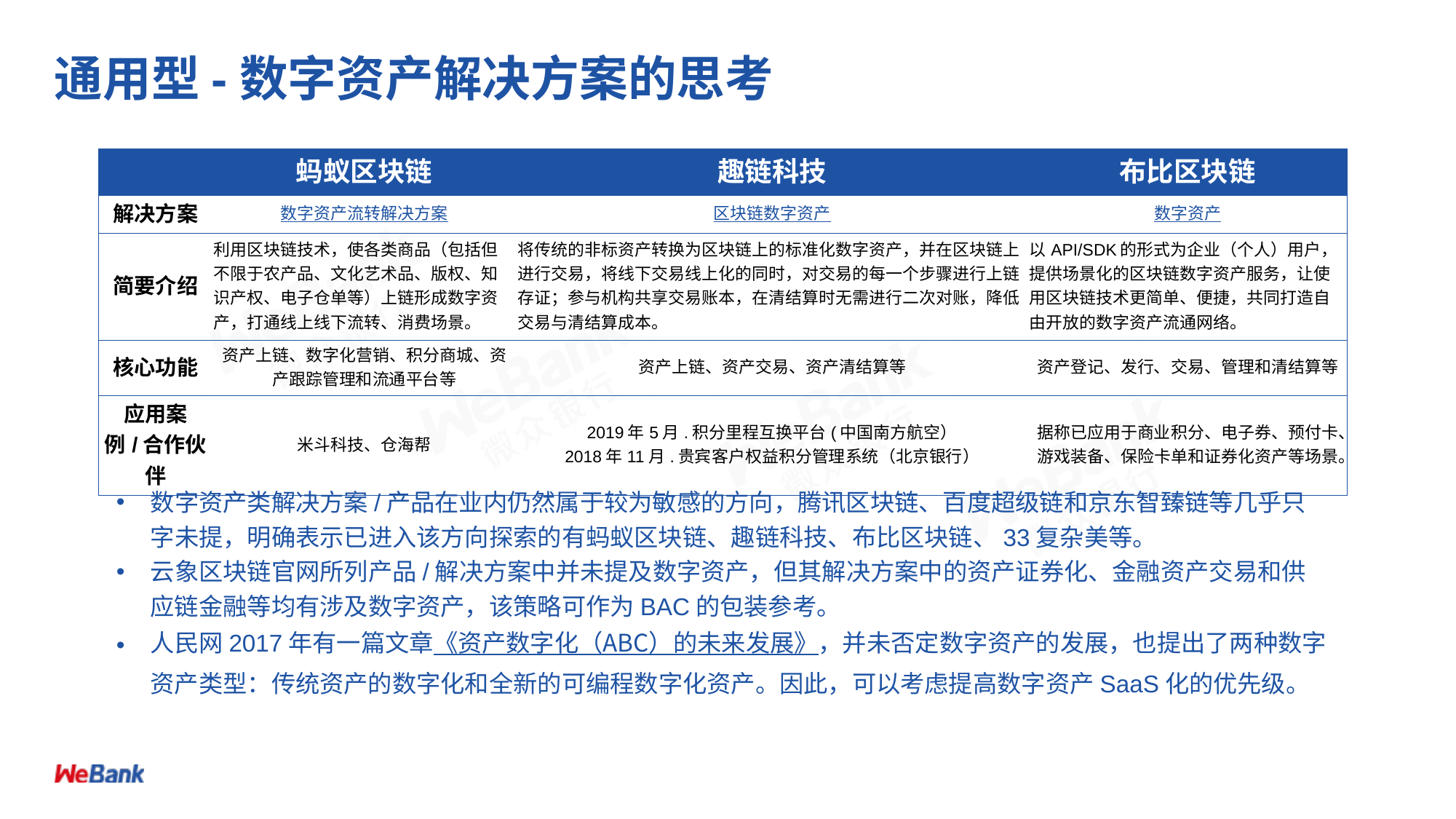

# 通用型-数字资产解决方案的思考
|  | 蚂蚁区块链 | 趣链科技 | 布比区块链 |
| --- | --- | --- | --- |
| 解决方案 | 数字资产流转解决方案 | 区块链数字资产 | 数字资产 |
| 简要介绍 | 利用区块链技术，使各类商品（包括但不限于农产品、文化艺术品、版权、知识产权、电子仓单等）上链形成数字资产，打通线上线下流转、消费场景。 | 将传统的非标资产转换为区块链上的标准化数字资产，并在区块链上进行交易，将线下交易线上化的同时，对交易的每一个步骤进行上链存证；参与机构共享交易账本，在清结算时无需进行二次对账，降低交易与清结算成本。 | 以API/SDK的形式为企业（个人）用户，提供场景化的区块链数字资产服务，让使用区块链技术更简单、便捷，共同打造自由开放的数字资产流通网络。 |
| 核心功能 | 资产上链、数字化营销、积分商城、资产跟踪管理和流通平台等 | 资产上链、资产交易、资产清结算等 | 资产登记、发行、交易、管理和清结算等 |
| 应用案例/合作伙伴 | 米斗科技、仓海帮 | 2019年5月.积分里程互换平台(中国南方航空） 2018年11月.贵宾客户权益积分管理系统（北京银行） | 据称已应用于商业积分、电子券、预付卡、游戏装备、保险卡单和证券化资产等场景。 |
数字资产类解决方案/产品在业内仍然属于较为敏感的方向，腾讯区块链、百度超级链和京东智臻链等几乎只字未提，明确表示已进入该方向探索的有蚂蚁区块链、趣链科技、布比区块链、33复杂美等。
云象区块链官网所列产品/解决方案中并未提及数字资产，但其解决方案中的资产证券化、金融资产交易和供应链金融等均有涉及数字资产，该策略可作为BAC的包装参考。
人民网2017年有一篇文章《资产数字化（ABC）的未来发展》，并未否定数字资产的发展，也提出了两种数字资产类型：传统资产的数字化和全新的可编程数字化资产。因此，可以考虑提高数字资产SaaS化的优先级。
28